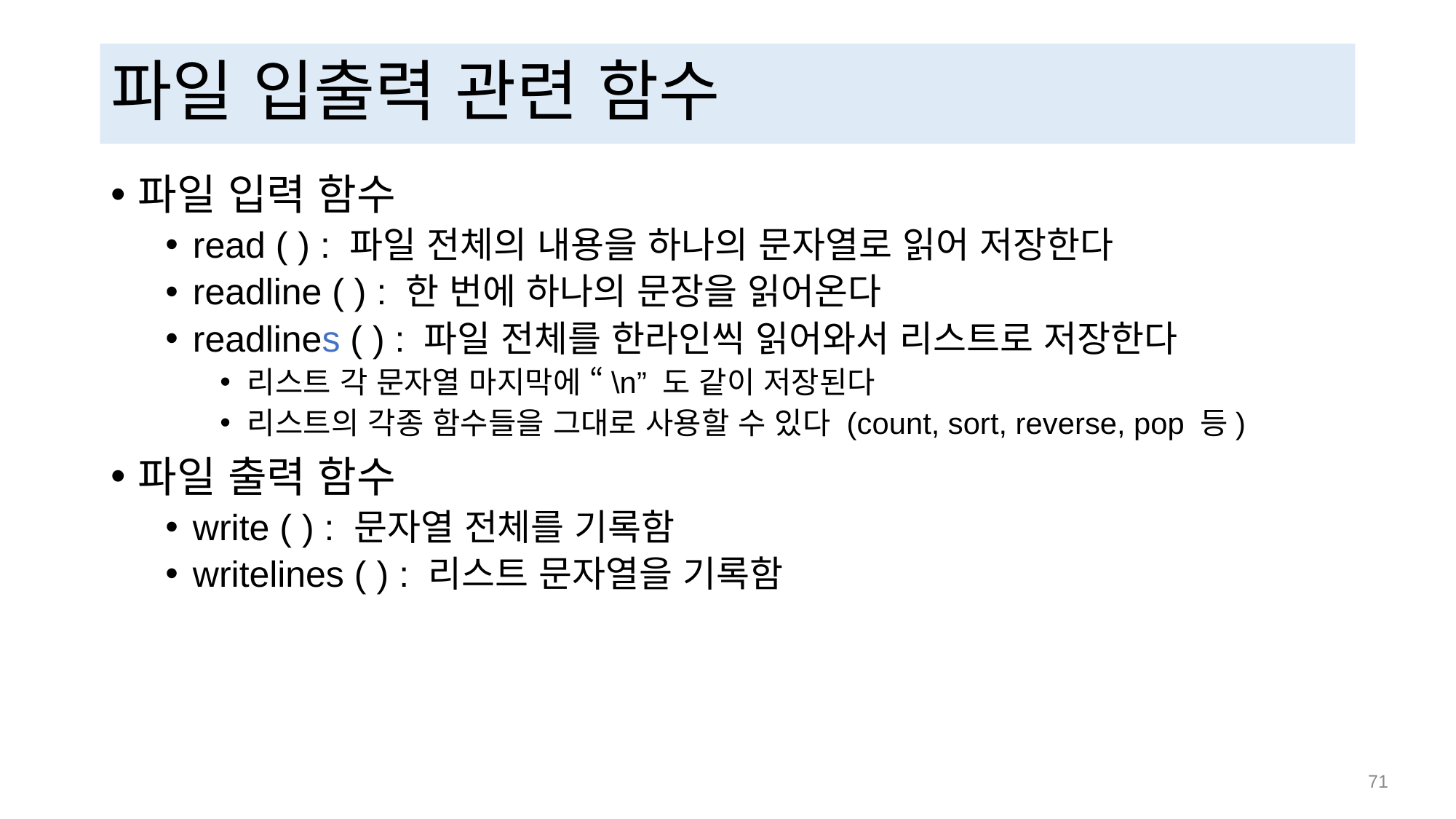

# 파일 입출력 관련 함수
파일 입력 함수
read ( ) : 파일 전체의 내용을 하나의 문자열로 읽어 저장한다
readline ( ) : 한 번에 하나의 문장을 읽어온다
readlines ( ) : 파일 전체를 한라인씩 읽어와서 리스트로 저장한다
리스트 각 문자열 마지막에 “\n” 도 같이 저장된다
리스트의 각종 함수들을 그대로 사용할 수 있다 (count, sort, reverse, pop 등)
파일 출력 함수
write ( ) : 문자열 전체를 기록함
writelines ( ) : 리스트 문자열을 기록함

 71